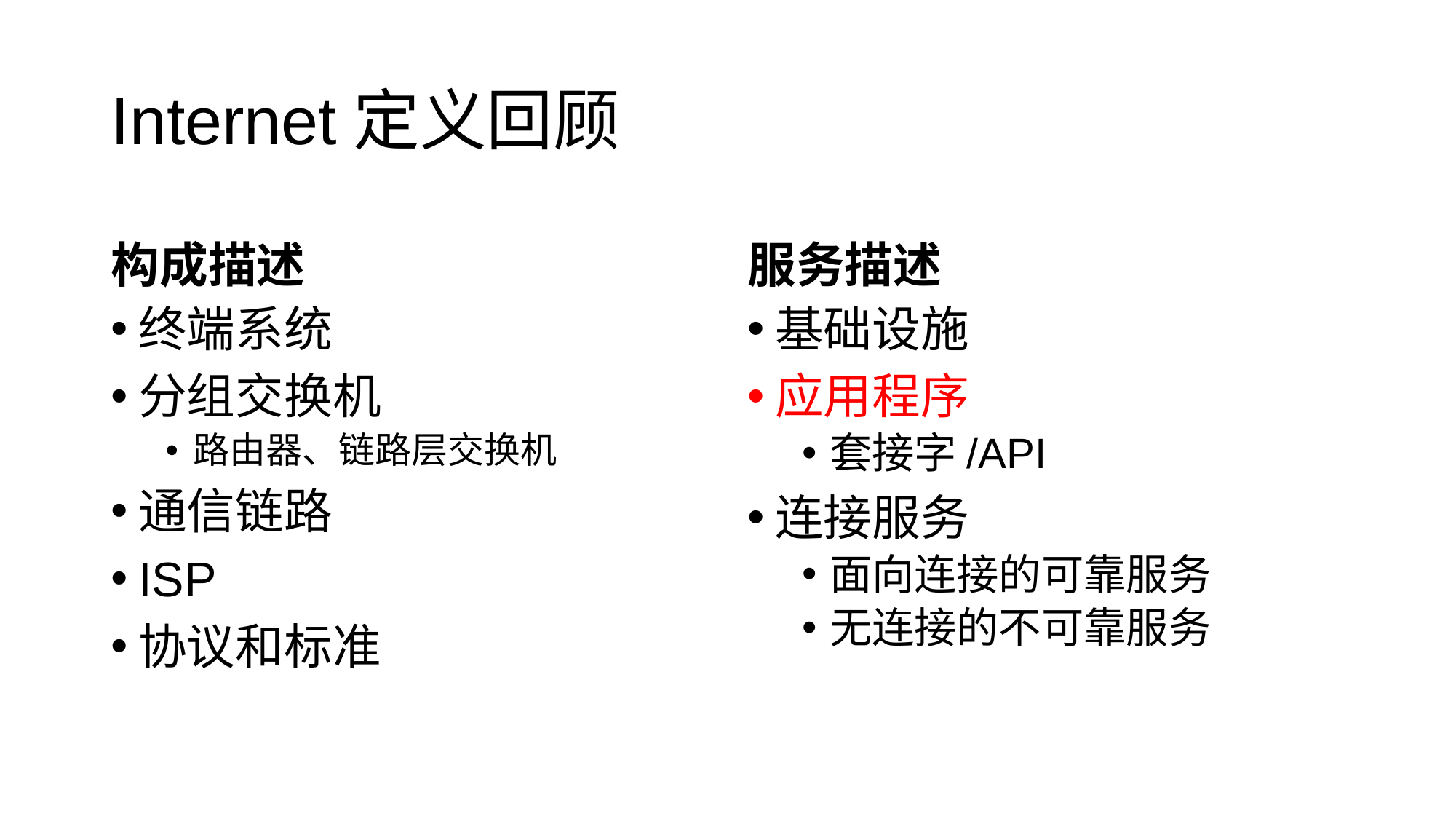

# Internet定义回顾
构成描述
服务描述
终端系统
分组交换机
路由器、链路层交换机
通信链路
ISP
协议和标准
基础设施
应用程序
套接字/API
连接服务
面向连接的可靠服务
无连接的不可靠服务